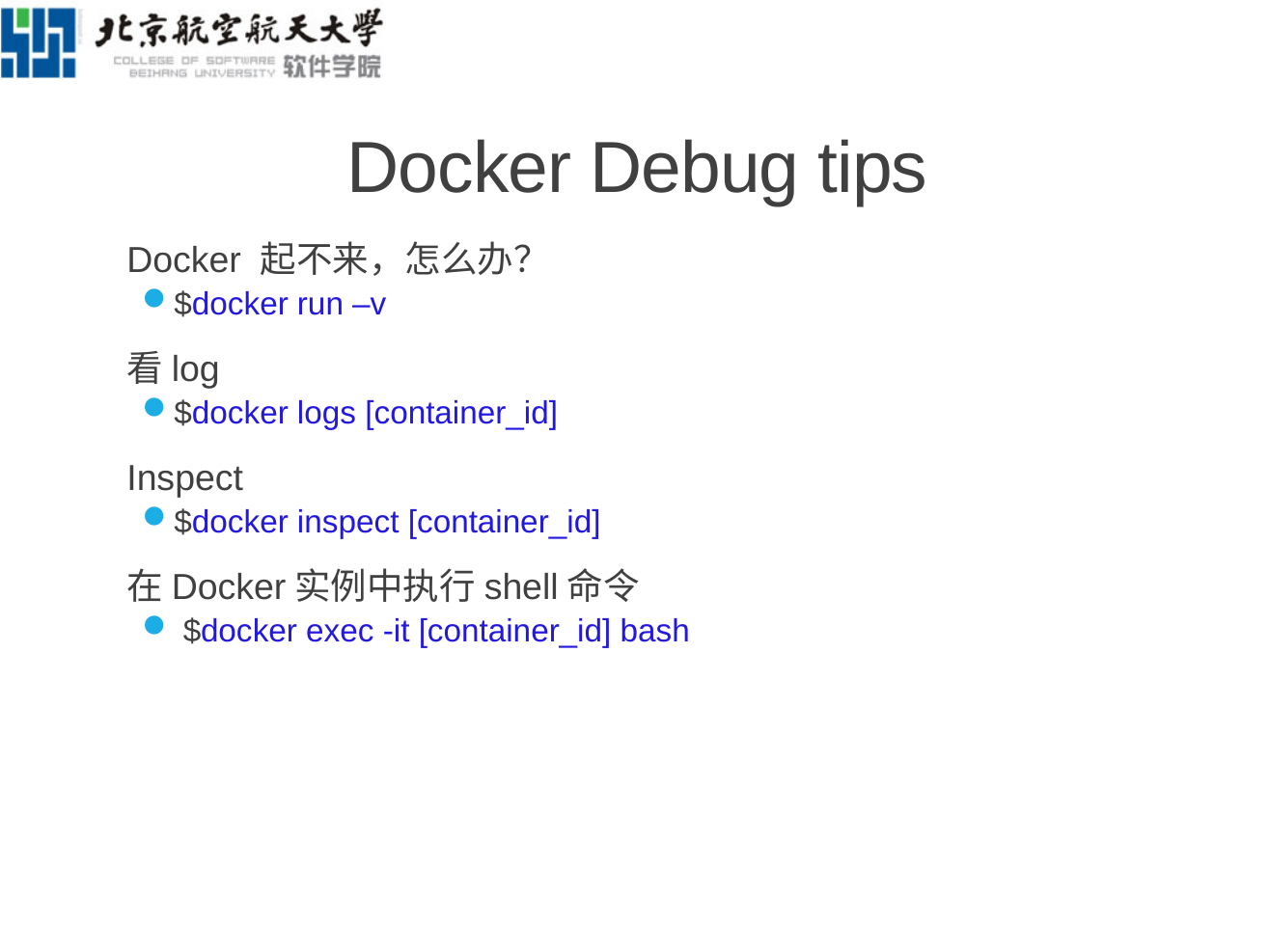

# Docker Debug tips
Docker 起不来，怎么办？
$docker run –v
看log
$docker logs [container_id]
Inspect
$docker inspect [container_id]
在Docker实例中执行shell命令
 $docker exec -it [container_id] bash